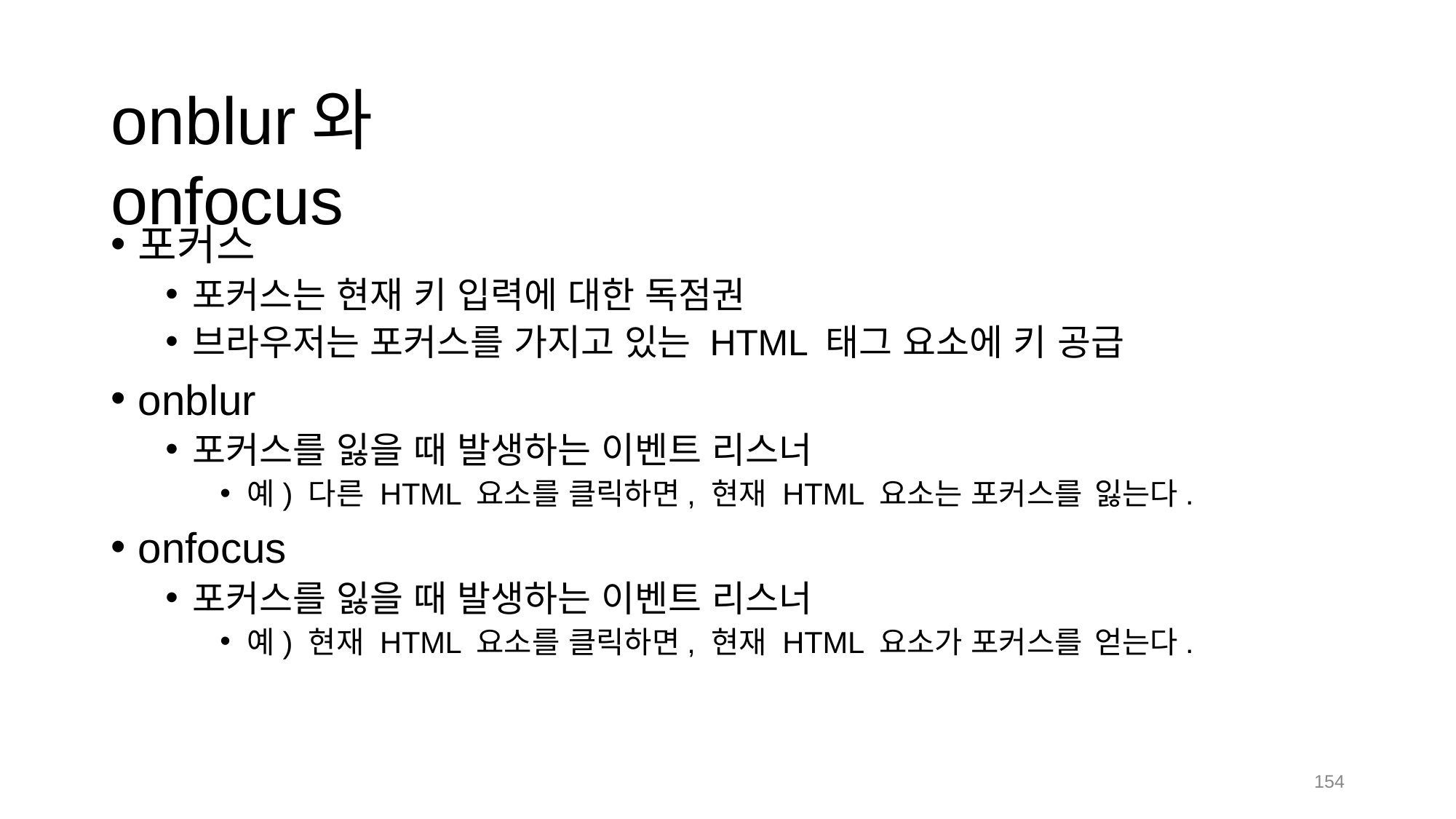

# onblur와 onfocus
포커스
포커스는 현재 키 입력에 대한 독점권
브라우저는 포커스를 가지고 있는 HTML 태그 요소에 키 공급
onblur
포커스를 잃을 때 발생하는 이벤트 리스너
예) 다른 HTML 요소를 클릭하면, 현재 HTML 요소는 포커스를 잃는다.
onfocus
포커스를 잃을 때 발생하는 이벤트 리스너
예) 현재 HTML 요소를 클릭하면, 현재 HTML 요소가 포커스를 얻는다.
154